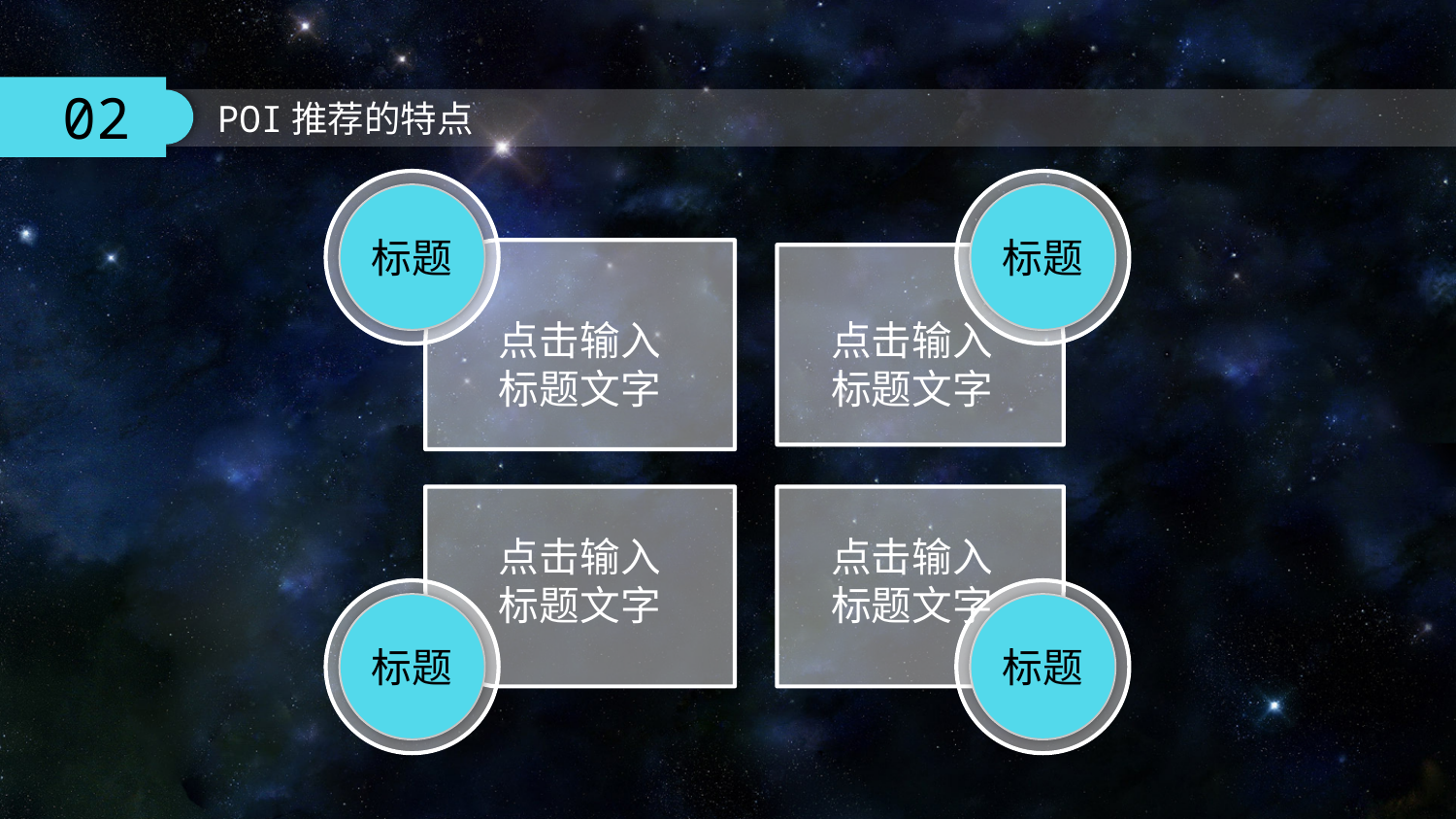

标题

标题

点击输入
标题文字

点击输入
标题文字

点击输入
标题文字

点击输入
标题文字

标题

标题